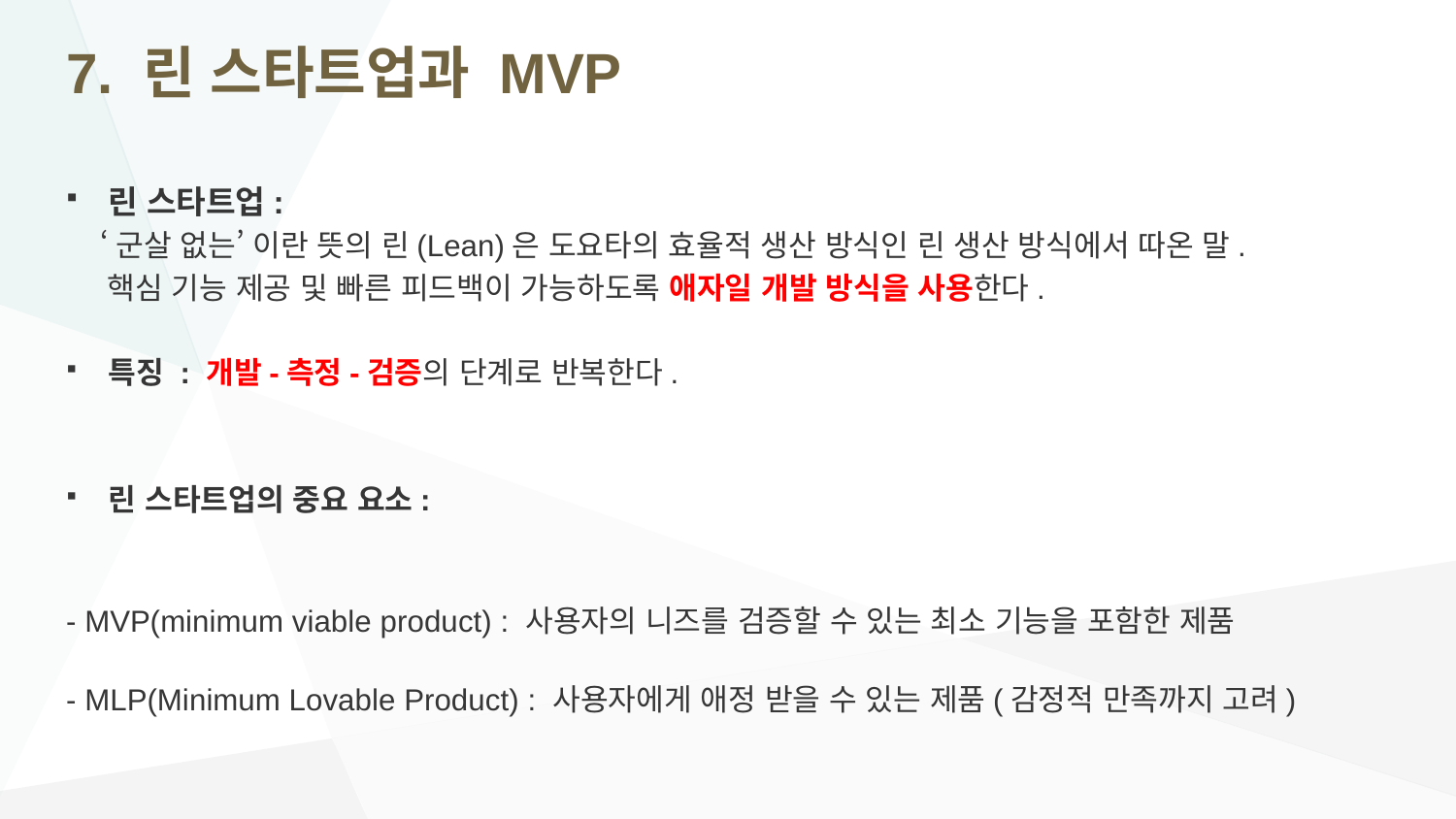

# 7. 린 스타트업과 MVP
린 스타트업:
    ‘군살 없는’ 이란 뜻의 린(Lean)은 도요타의 효율적 생산 방식인 린 생산 방식에서 따온 말.
    핵심 기능 제공 및 빠른 피드백이 가능하도록 애자일 개발 방식을 사용한다.

특징 : 개발-측정-검증의 단계로 반복한다.

린 스타트업의 중요 요소:

- MVP(minimum viable product) : 사용자의 니즈를 검증할 수 있는 최소 기능을 포함한 제품
- MLP(Minimum Lovable Product) : 사용자에게 애정 받을 수 있는 제품(감정적 만족까지 고려)